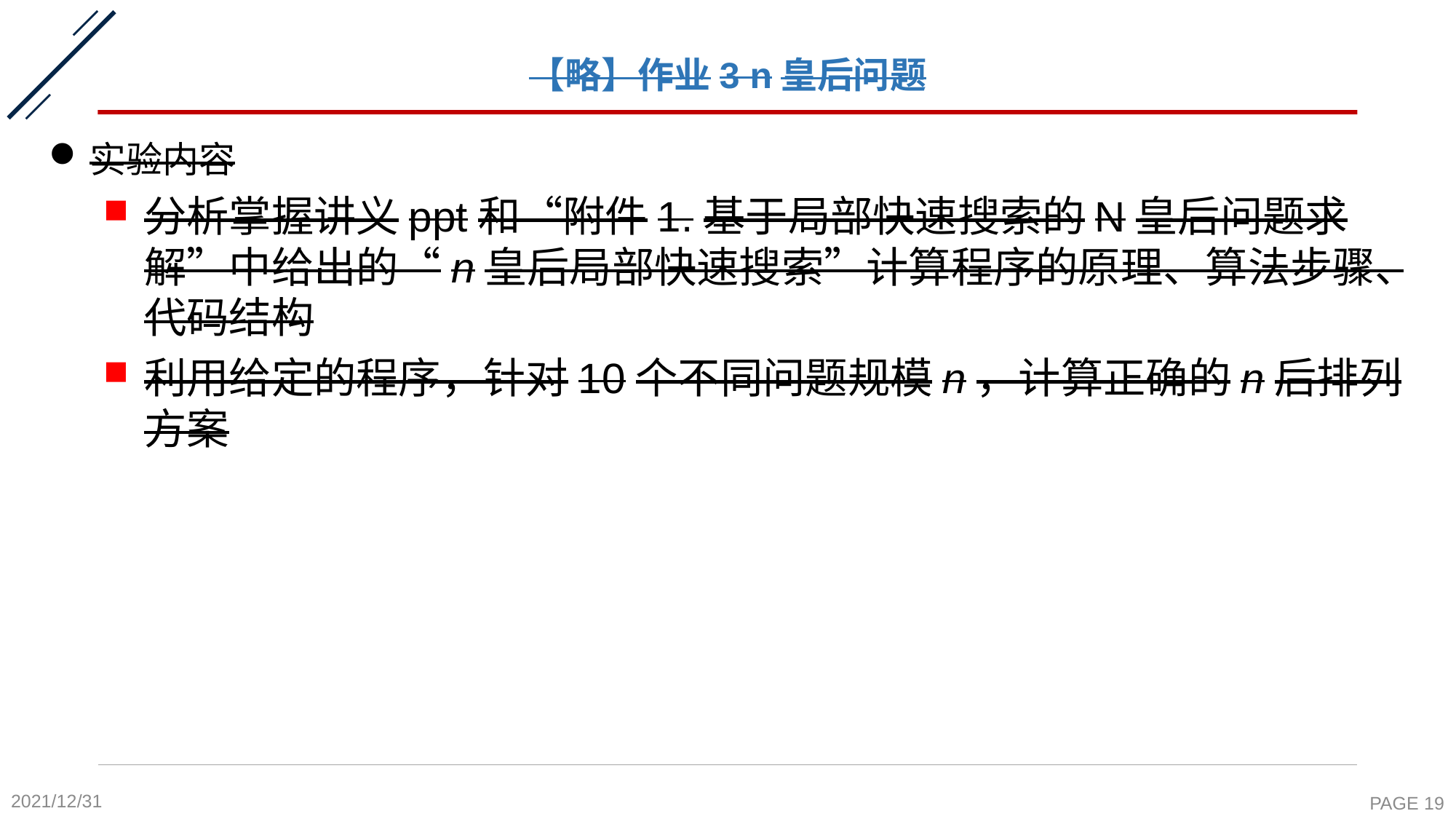

# 【略】作业3 n皇后问题
实验内容
分析掌握讲义ppt和“附件1.基于局部快速搜索的N皇后问题求解”中给出的“n皇后局部快速搜索”计算程序的原理、算法步骤、代码结构
利用给定的程序，针对10个不同问题规模n，计算正确的n后排列方案

2021/12/31
PAGE 19